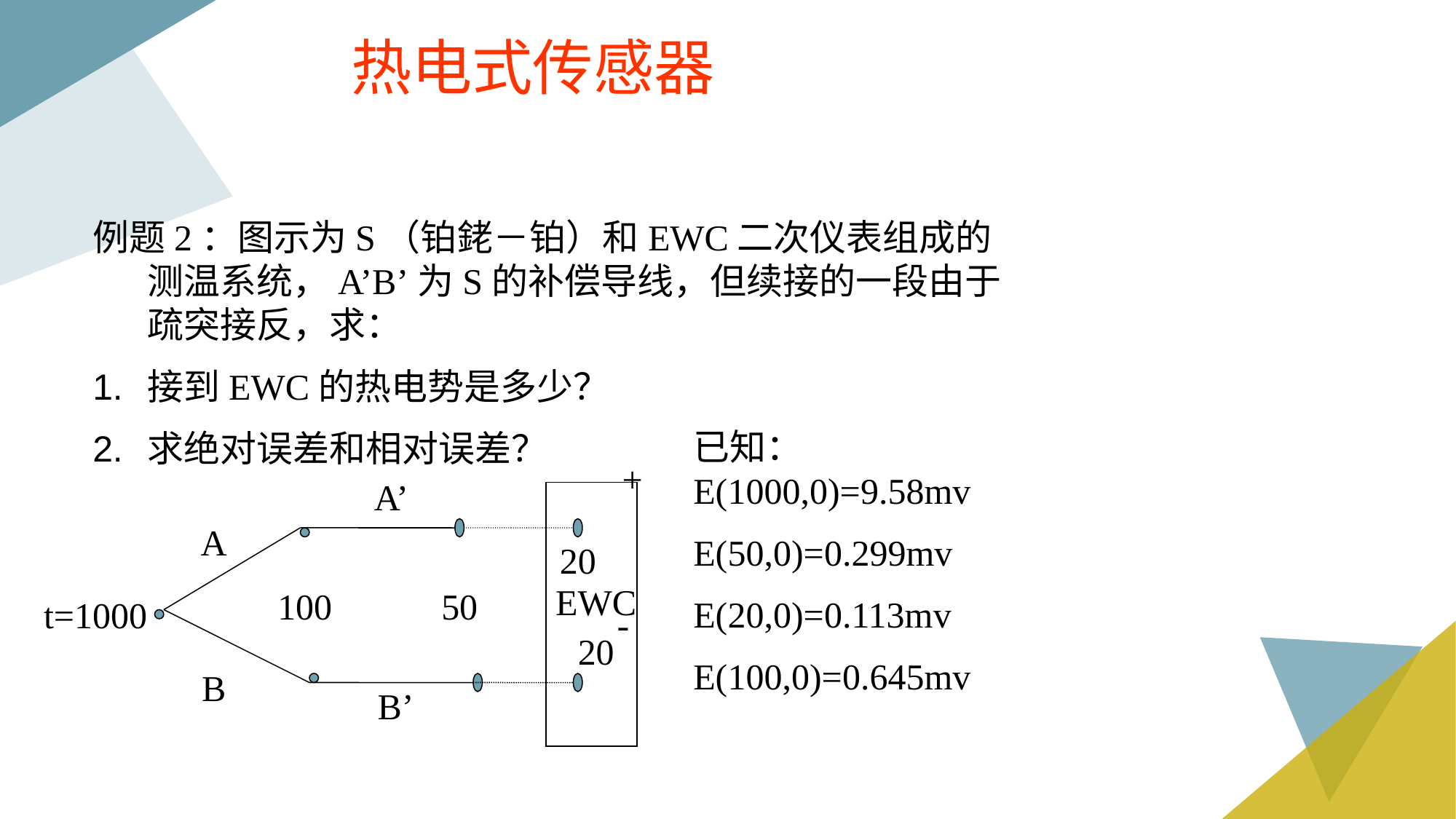

热电式传感器
例题2：图示为S（铂銠－铂）和EWC二次仪表组成的测温系统，A’B’为S的补偿导线，但续接的一段由于疏突接反，求：
接到EWC的热电势是多少？
求绝对误差和相对误差？

已知：E(1000,0)=9.58mv
E(50,0)=0.299mv
E(20,0)=0.113mv
E(100,0)=0.645mv
+
A’

t=1000
B
A
B’
50
EWC
20
20
100
-